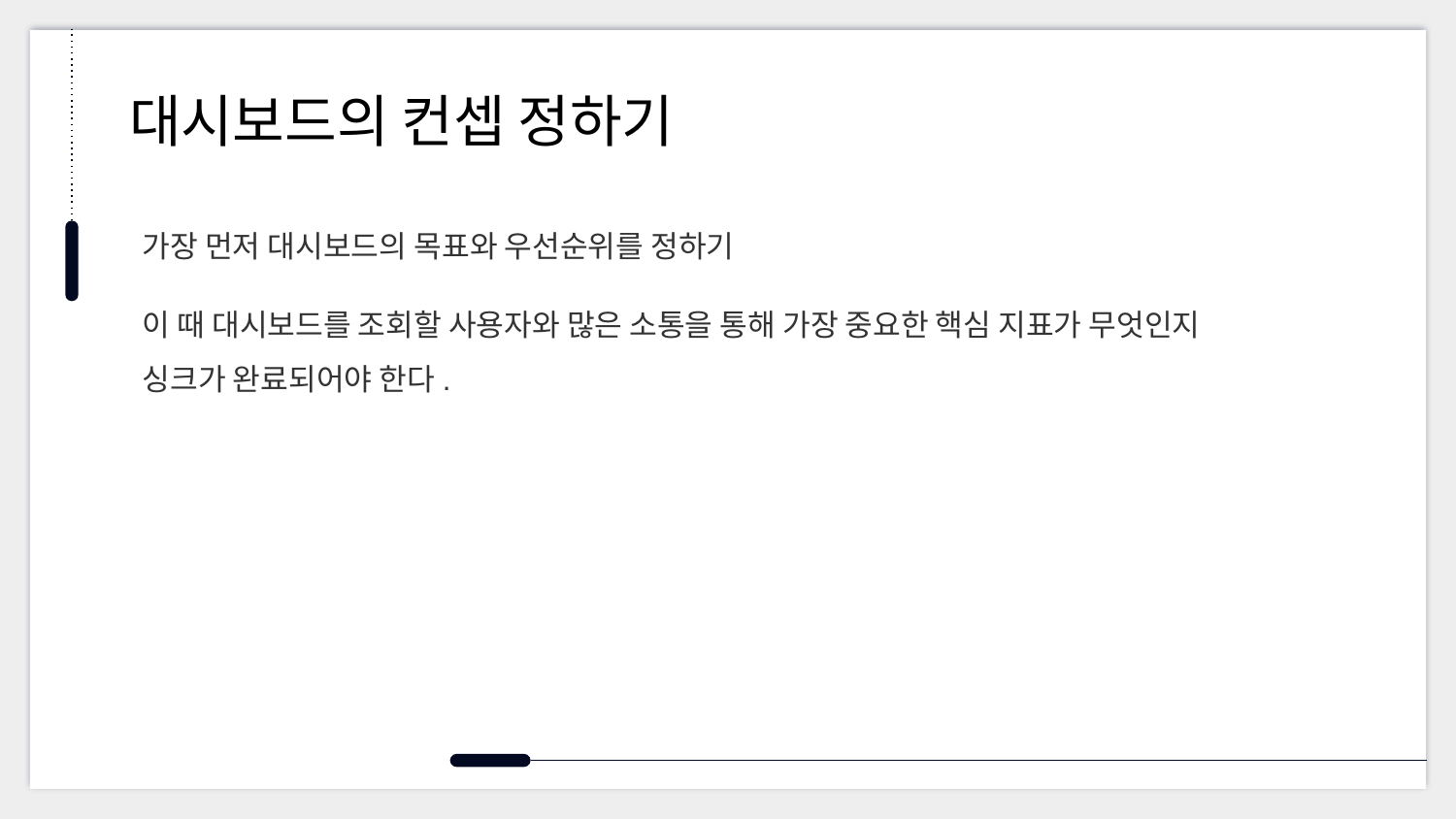

# 대시보드의 컨셉 정하기
가장 먼저 대시보드의 목표와 우선순위를 정하기
이 때 대시보드를 조회할 사용자와 많은 소통을 통해 가장 중요한 핵심 지표가 무엇인지
싱크가 완료되어야 한다.